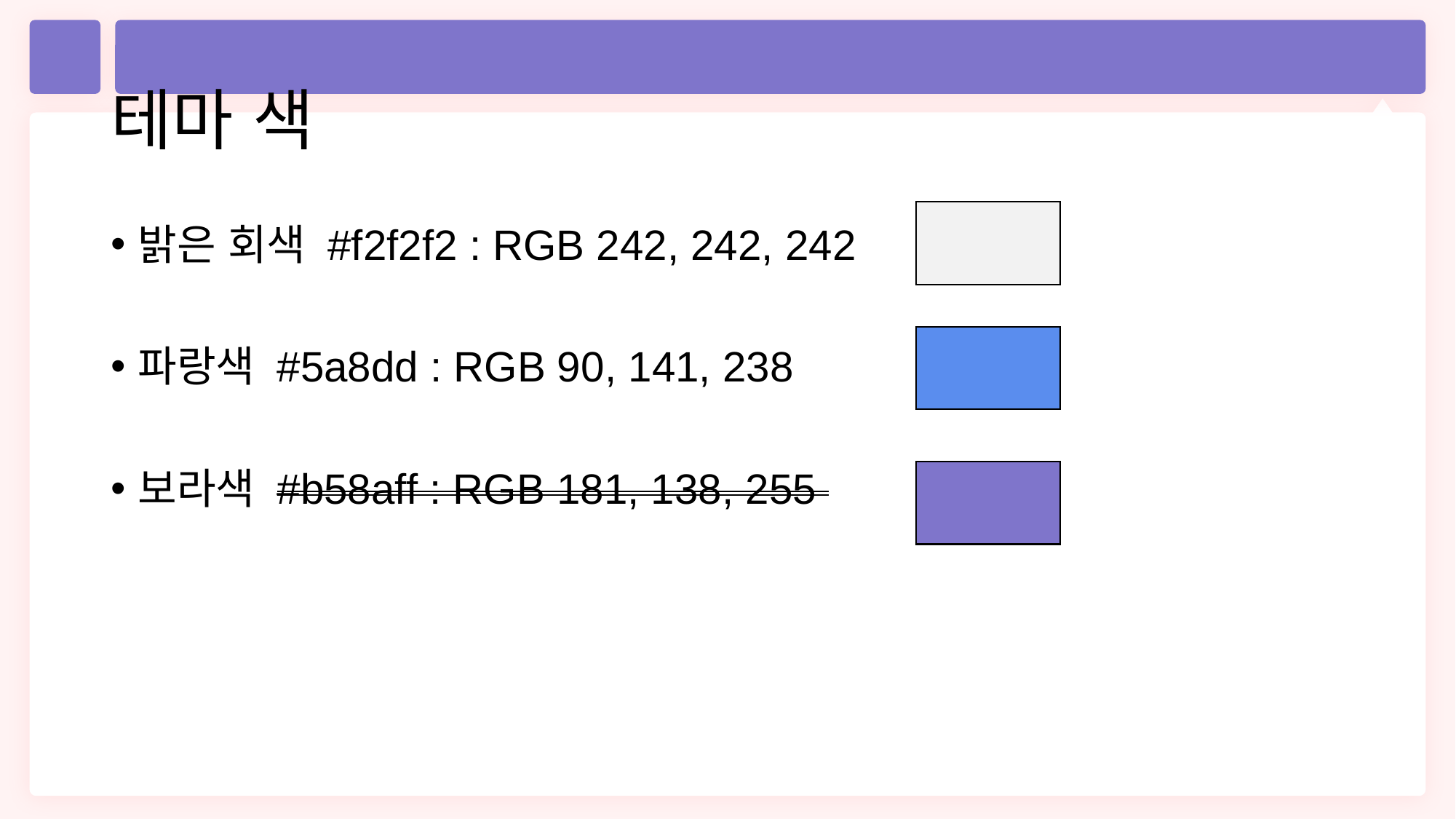

테마 색

밝은 회색 #f2f2f2 : RGB 242, 242, 242

파랑색 #5a8dd : RGB 90, 141, 238

보라색 #b58aff : RGB 181, 138, 255